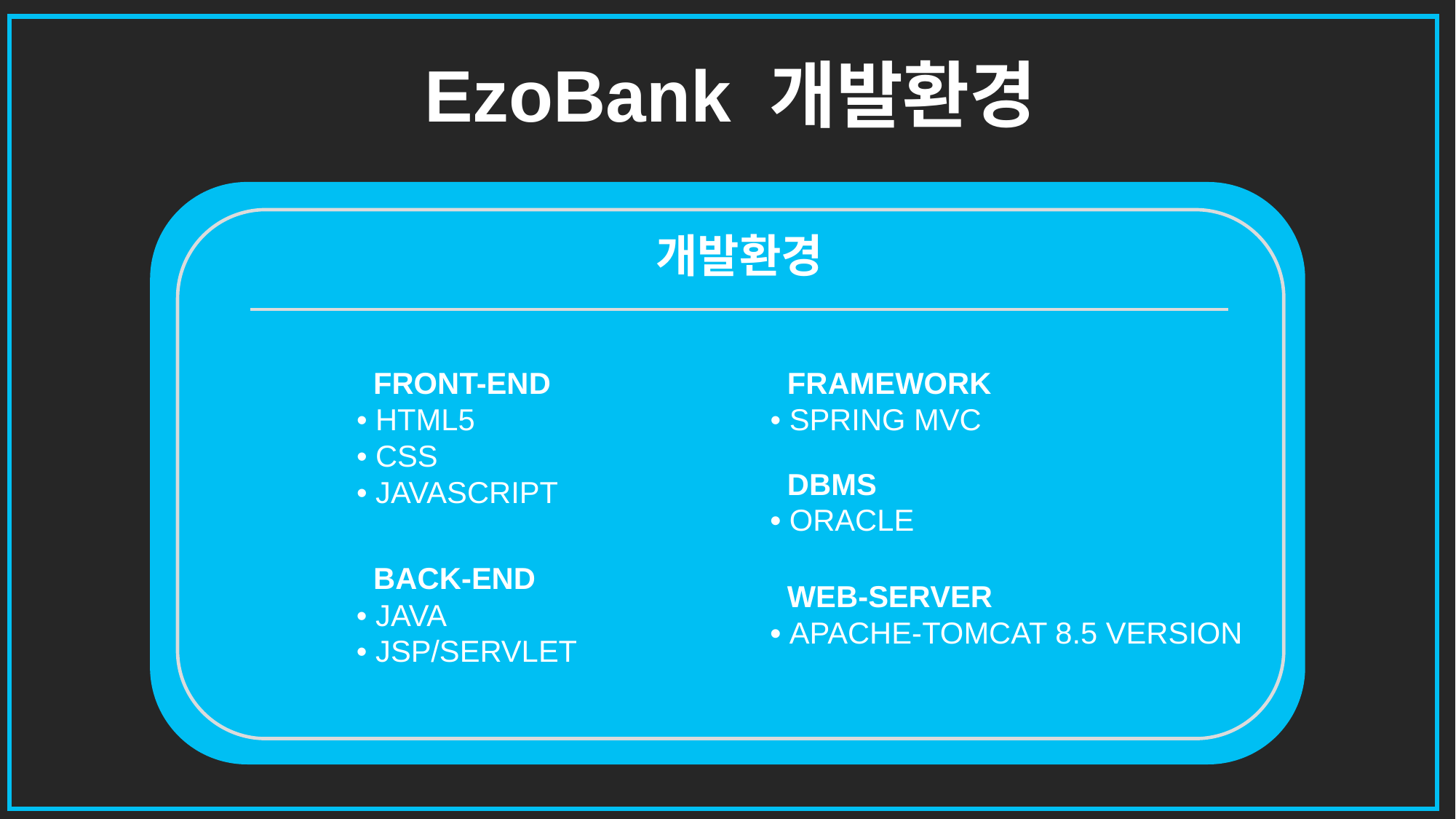

EzoBank 개발환경

개발환경
  FRONT-END
• HTML5
• CSS
• JAVASCRIPT
  FRAMEWORK
• SPRING MVC
  DBMS
• ORACLE
  BACK-END
• JAVA
• JSP/SERVLET
  WEB-SERVER
• APACHE-TOMCAT 8.5 VERSION